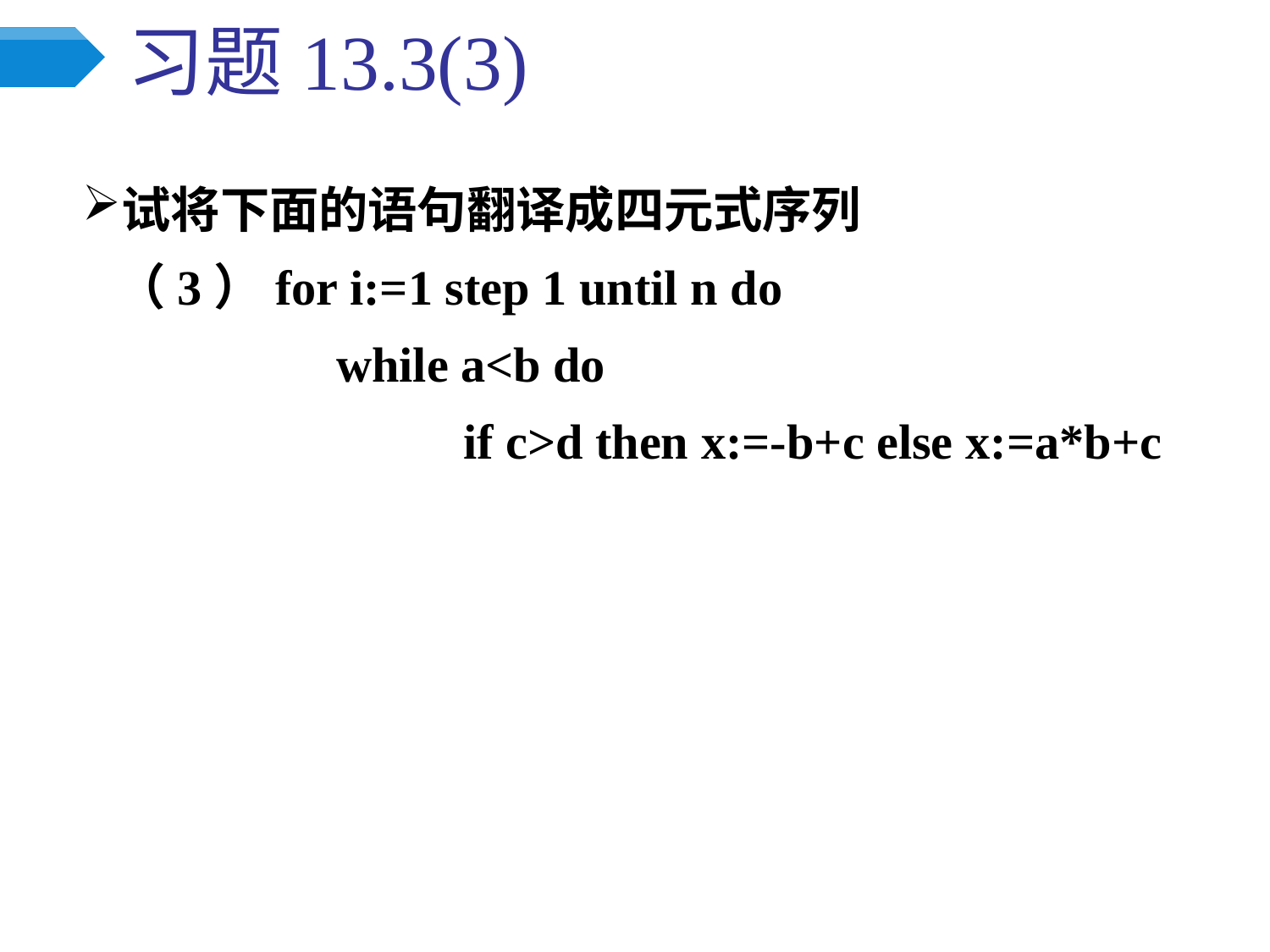

# 习题13.3(3)
试将下面的语句翻译成四元式序列
  （3）for i:=1 step 1 until n do
		while a<b do
			if c>d then x:=-b+c else x:=a*b+c